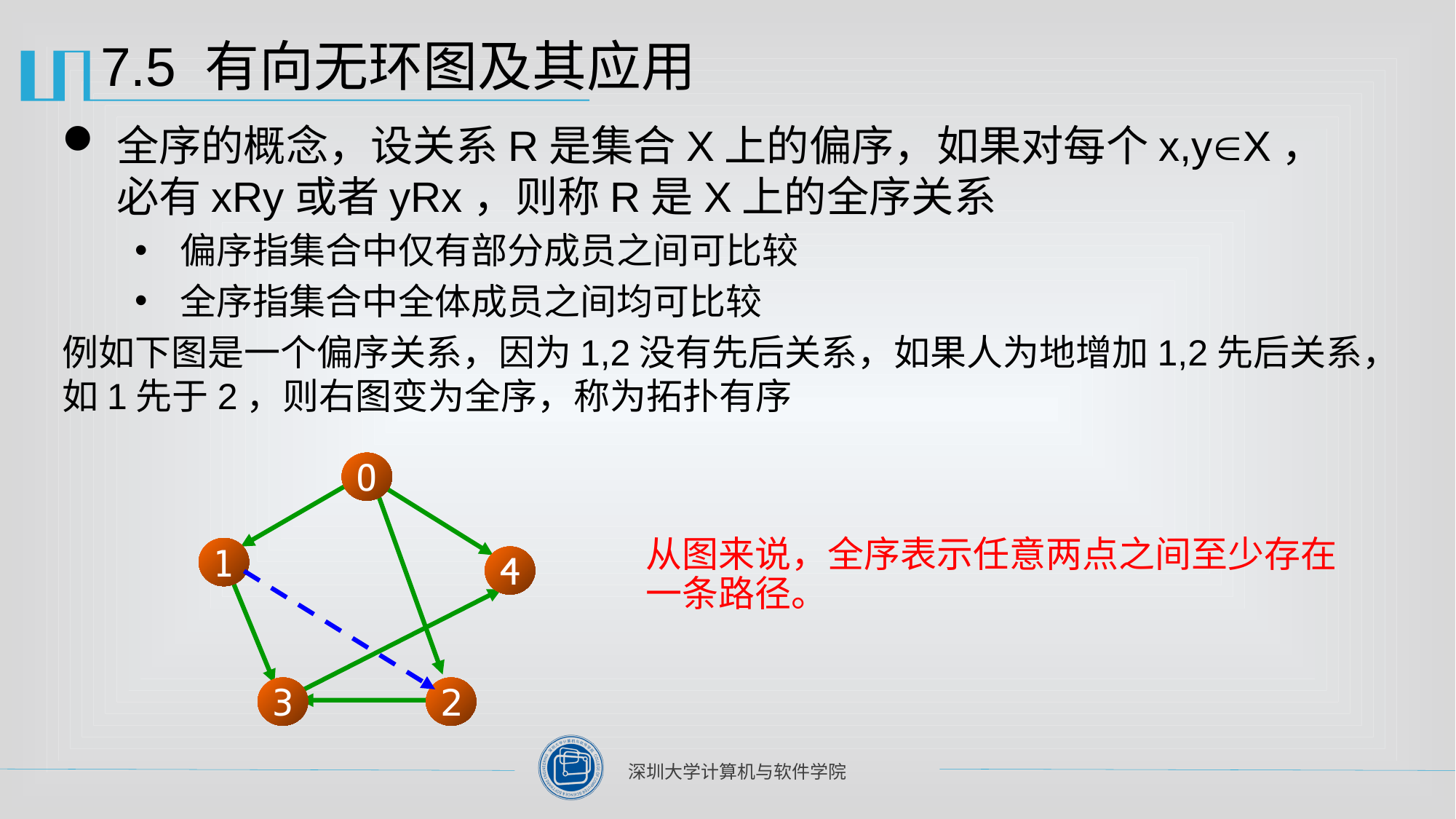

# 7.5 有向无环图及其应用
全序的概念，设关系R是集合X上的偏序，如果对每个x,y∈X，必有xRy或者yRx，则称R是X上的全序关系
偏序指集合中仅有部分成员之间可比较
全序指集合中全体成员之间均可比较
例如下图是一个偏序关系，因为1,2没有先后关系，如果人为地增加1,2先后关系，如1先于2，则右图变为全序，称为拓扑有序

0

1
4

3
2

从图来说，全序表示任意两点之间至少存在一条路径。

98